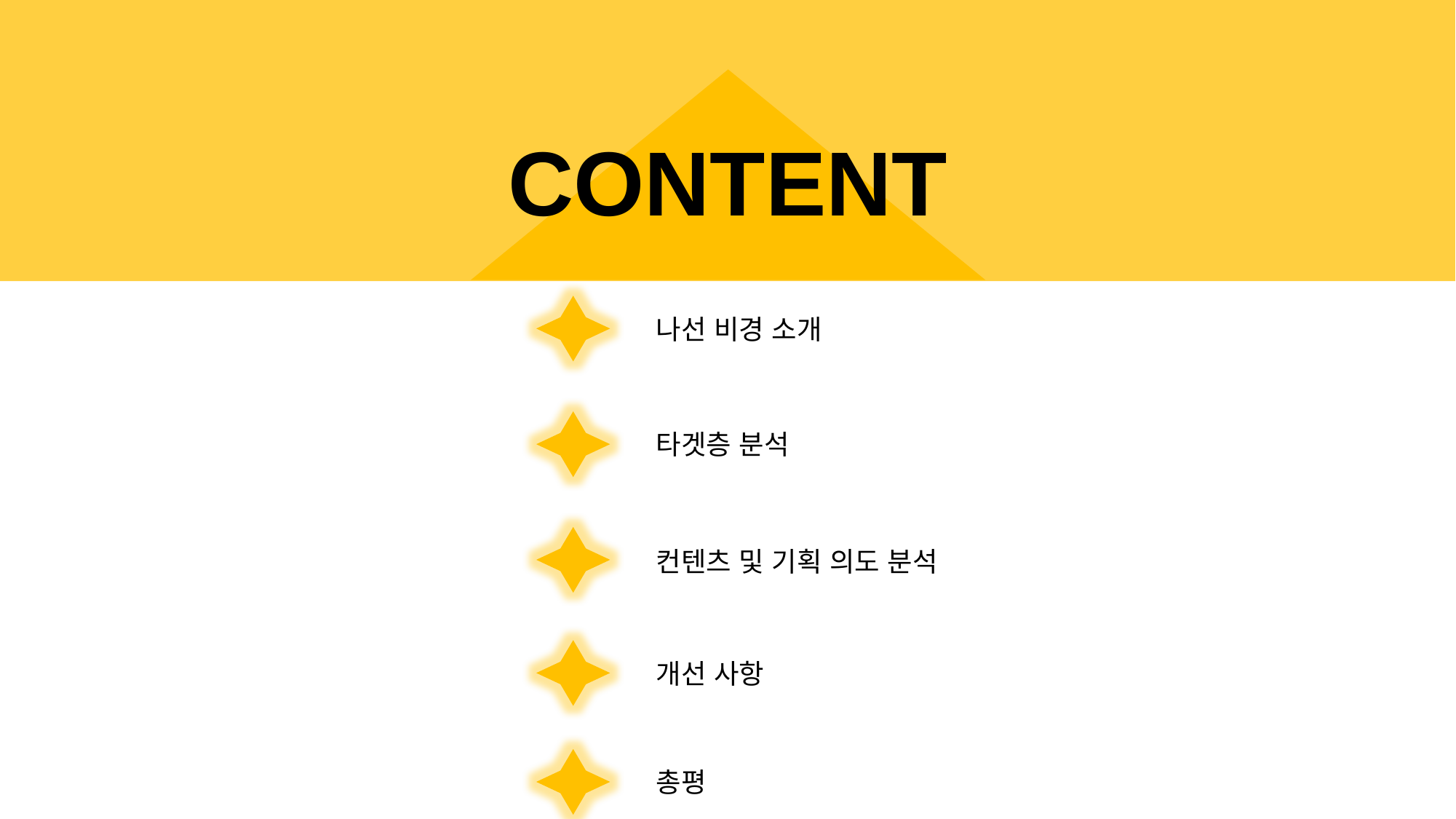

CONTENT
나선 비경 소개

타겟층 분석

컨텐츠 및 기획 의도 분석

개선 사항

총평